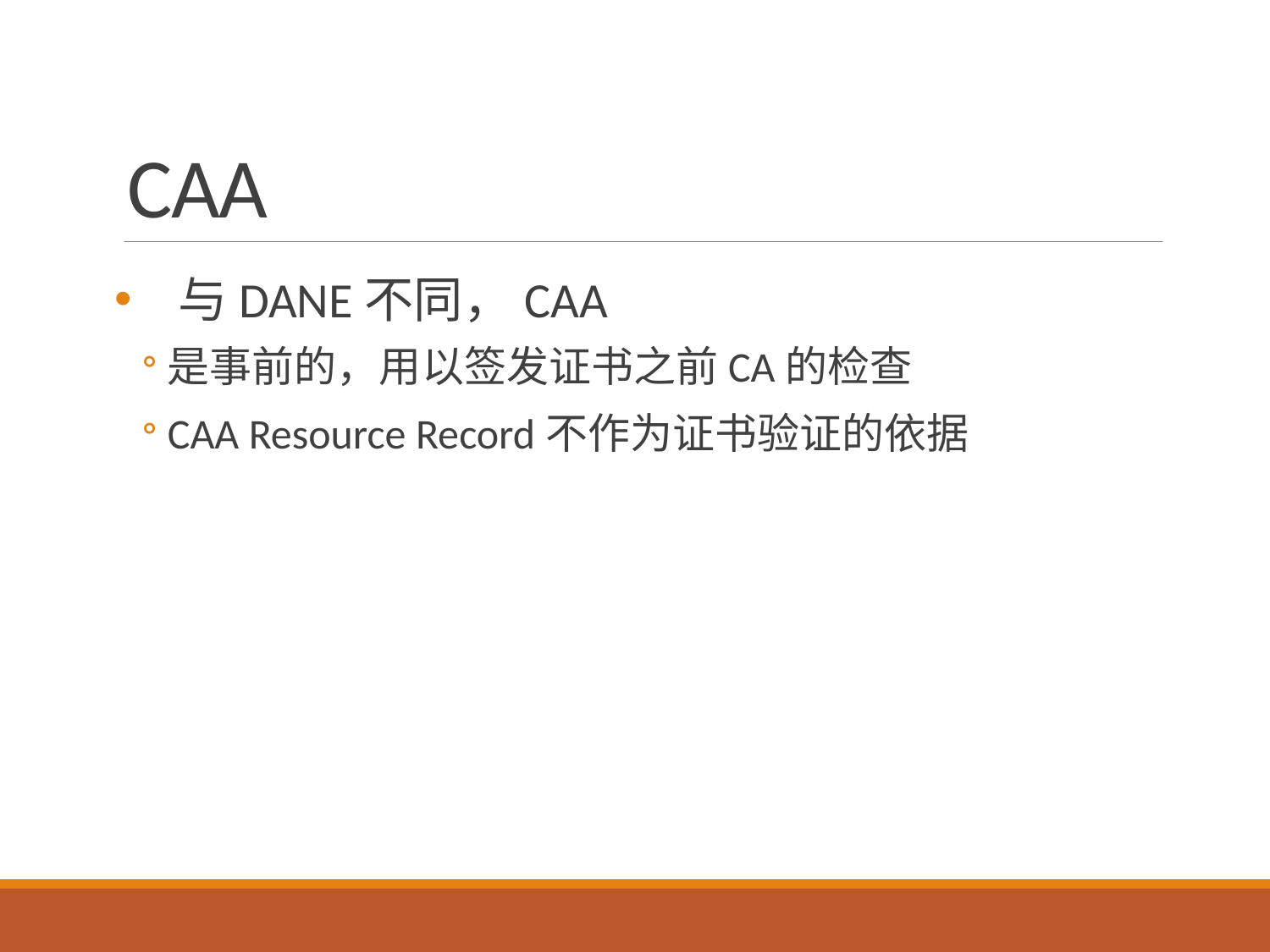

# CAA
与DANE不同，CAA
是事前的，用以签发证书之前CA的检查
CAA Resource Record不作为证书验证的依据